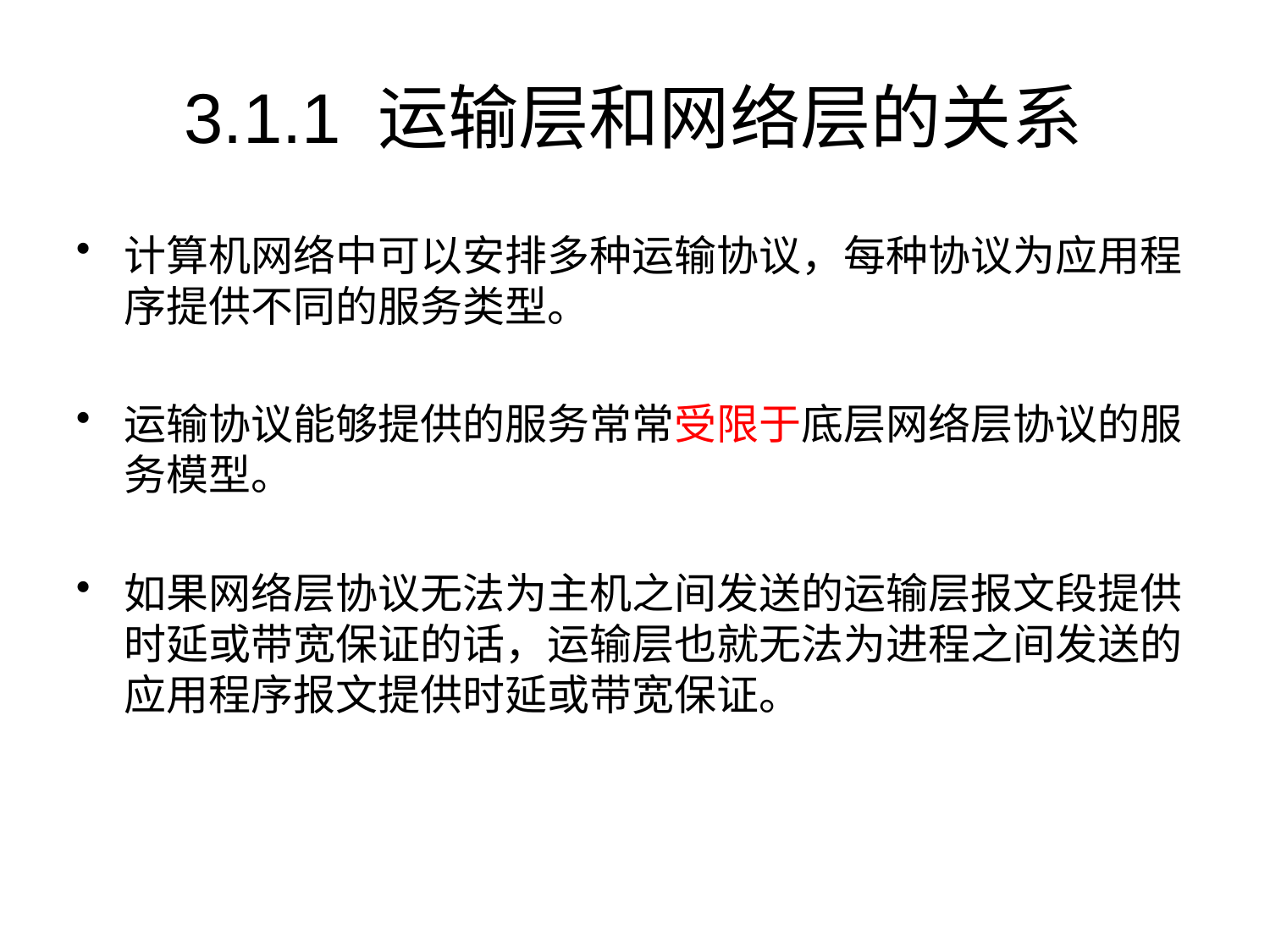

# 3.1.1 运输层和网络层的关系
计算机网络中可以安排多种运输协议，每种协议为应用程序提供不同的服务类型。

运输协议能够提供的服务常常受限于底层网络层协议的服务模型。

如果网络层协议无法为主机之间发送的运输层报文段提供时延或带宽保证的话，运输层也就无法为进程之间发送的应用程序报文提供时延或带宽保证。